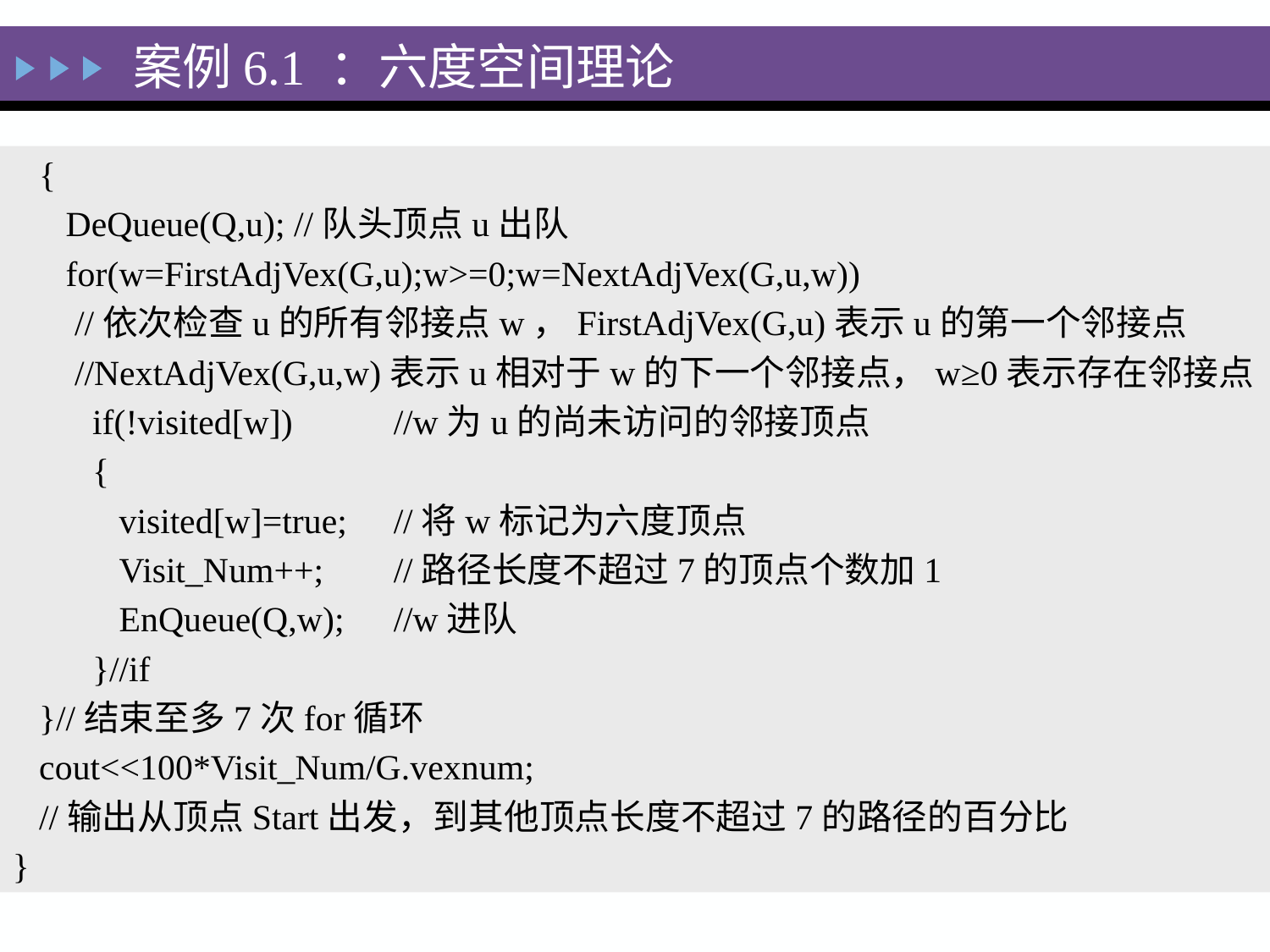

案例6.1 ：六度空间理论
   {
      DeQueue(Q,u); //队头顶点u出队
      for(w=FirstAdjVex(G,u);w>=0;w=NextAdjVex(G,u,w))
       //依次检查u的所有邻接点w，FirstAdjVex(G,u)表示u的第一个邻接点
       //NextAdjVex(G,u,w)表示u相对于w的下一个邻接点，w≥0表示存在邻接点
         if(!visited[w])	//w为u的尚未访问的邻接顶点
         {
            visited[w]=true;	//将w标记为六度顶点
            Visit_Num++;	//路径长度不超过7的顶点个数加1
            EnQueue(Q,w); 	//w进队
         }//if
   }//结束至多7次for循环
   cout<<100*Visit_Num/G.vexnum;
   //输出从顶点Start出发，到其他顶点长度不超过7的路径的百分比
}